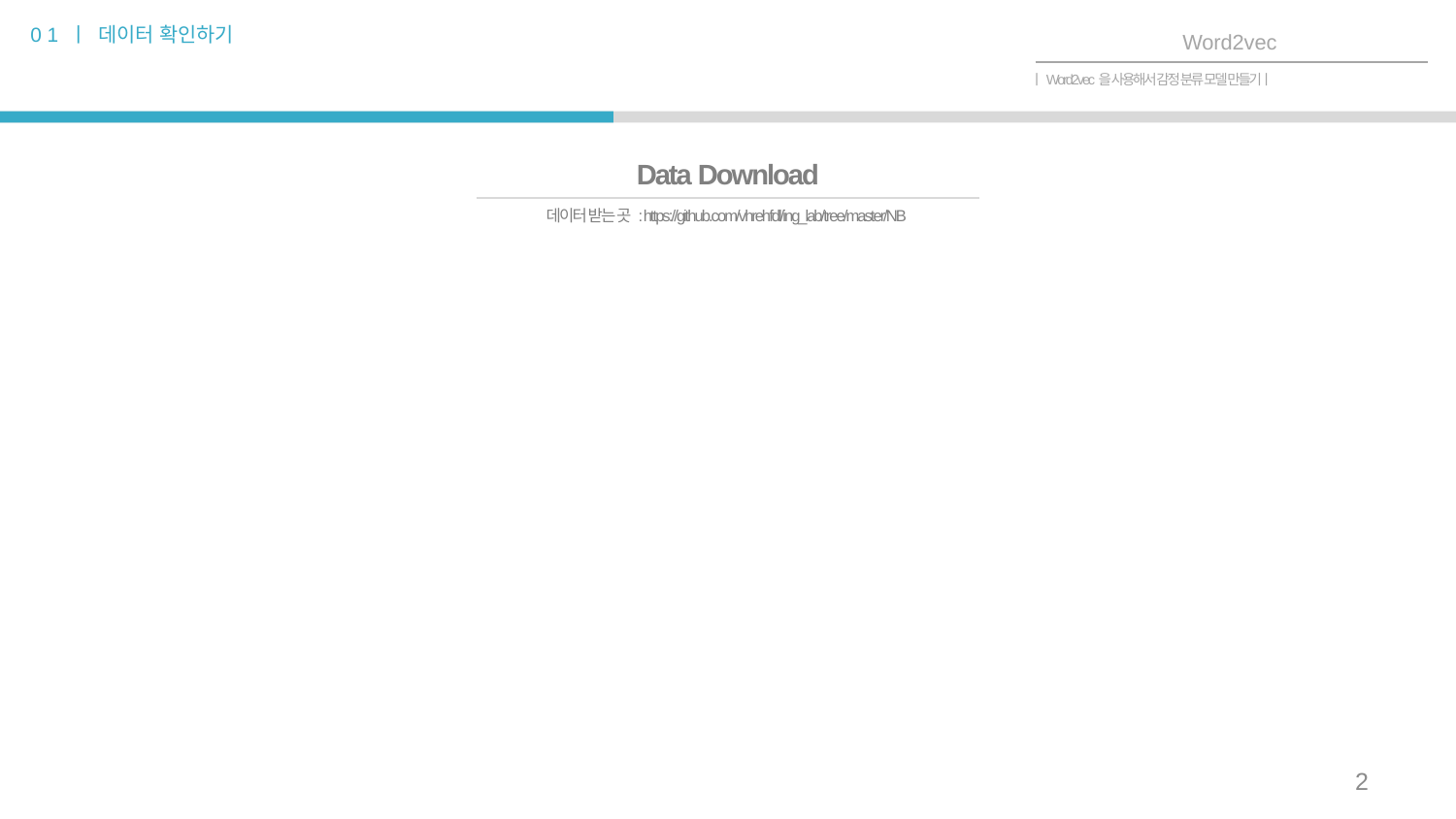

0 1 ㅣ  데이터 확인하기
Word2vec
ㅣWord2vec을 사용해서 감정 분류 모델 만들기ㅣ

Data Download
데이터 받는 곳 : https://github.com/vhrehfdl/ing_lab/tree/master/NB
2